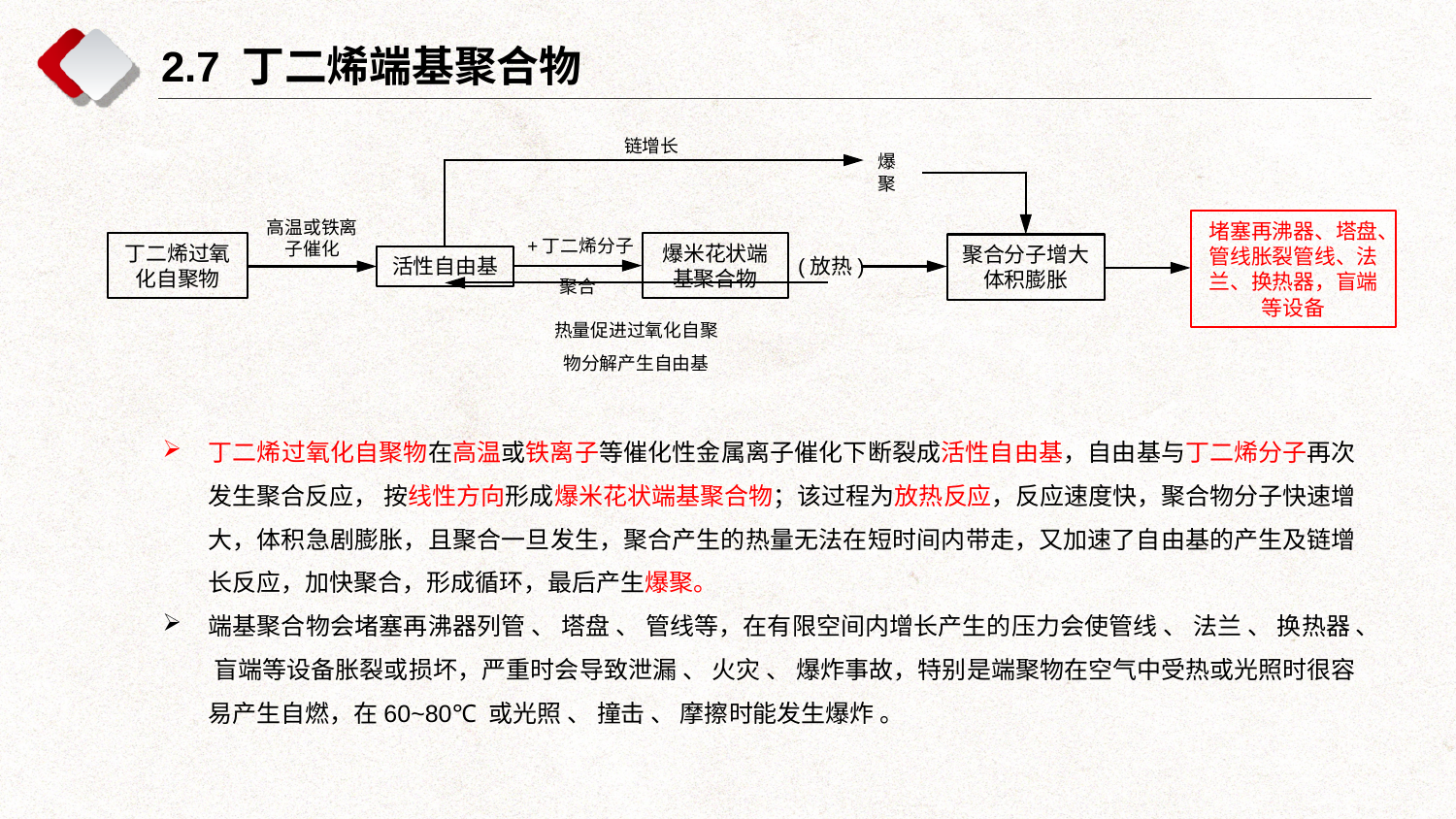

2.7 丁二烯端基聚合物
链增长
爆聚
高温或铁离子催化
堵塞再沸器、塔盘、管线胀裂管线、法兰、换热器，盲端等设备
+丁二烯分子
丁二烯过氧化自聚物
爆米花状端基聚合物
聚合分子增大体积膨胀
(放热)
活性自由基
聚合
热量促进过氧化自聚物分解产生自由基
丁二烯过氧化自聚物在高温或铁离子等催化性金属离子催化下断裂成活性自由基，自由基与丁二烯分子再次发生聚合反应， 按线性方向形成爆米花状端基聚合物；该过程为放热反应，反应速度快，聚合物分子快速增大，体积急剧膨胀，且聚合一旦发生，聚合产生的热量无法在短时间内带走，又加速了自由基的产生及链增长反应，加快聚合，形成循环，最后产生爆聚。
端基聚合物会堵塞再沸器列管 、 塔盘 、 管线等，在有限空间内增长产生的压力会使管线 、 法兰 、 换热器 、 盲端等设备胀裂或损坏，严重时会导致泄漏 、 火灾 、 爆炸事故，特别是端聚物在空气中受热或光照时很容易产生自燃，在60~80℃ 或光照 、 撞击 、 摩擦时能发生爆炸 。